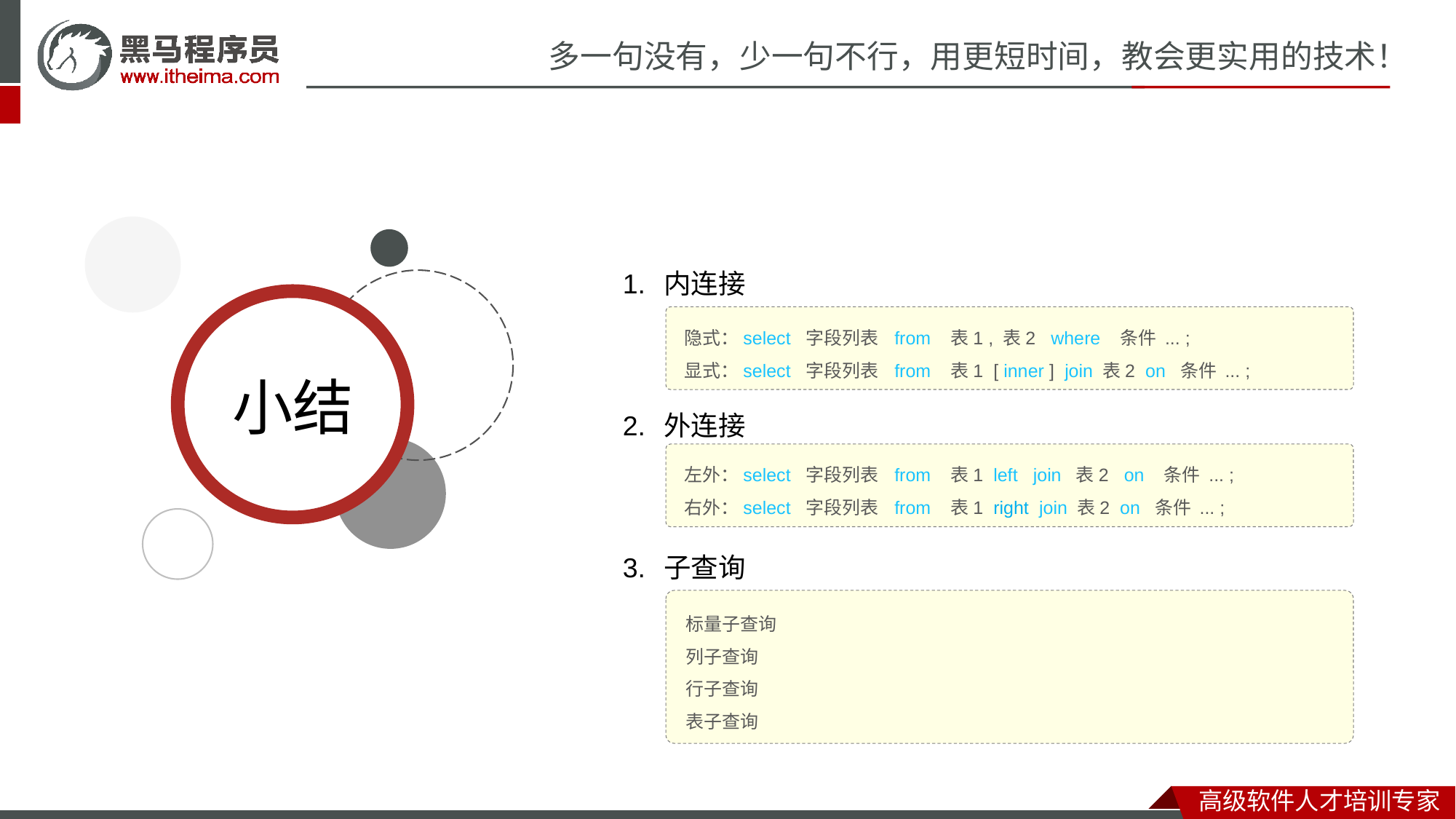

内连接

外连接

子查询

隐式：select  字段列表   from   表1 , 表2   where   条件 ... ;
显式：select  字段列表   from   表1  [ inner ]  join 表2  on  条件 ... ;
左外：select  字段列表   from   表1  left   join  表2   on   条件 ... ;
右外：select  字段列表   from   表1  right  join 表2  on  条件 ... ;
标量子查询
列子查询
行子查询
表子查询